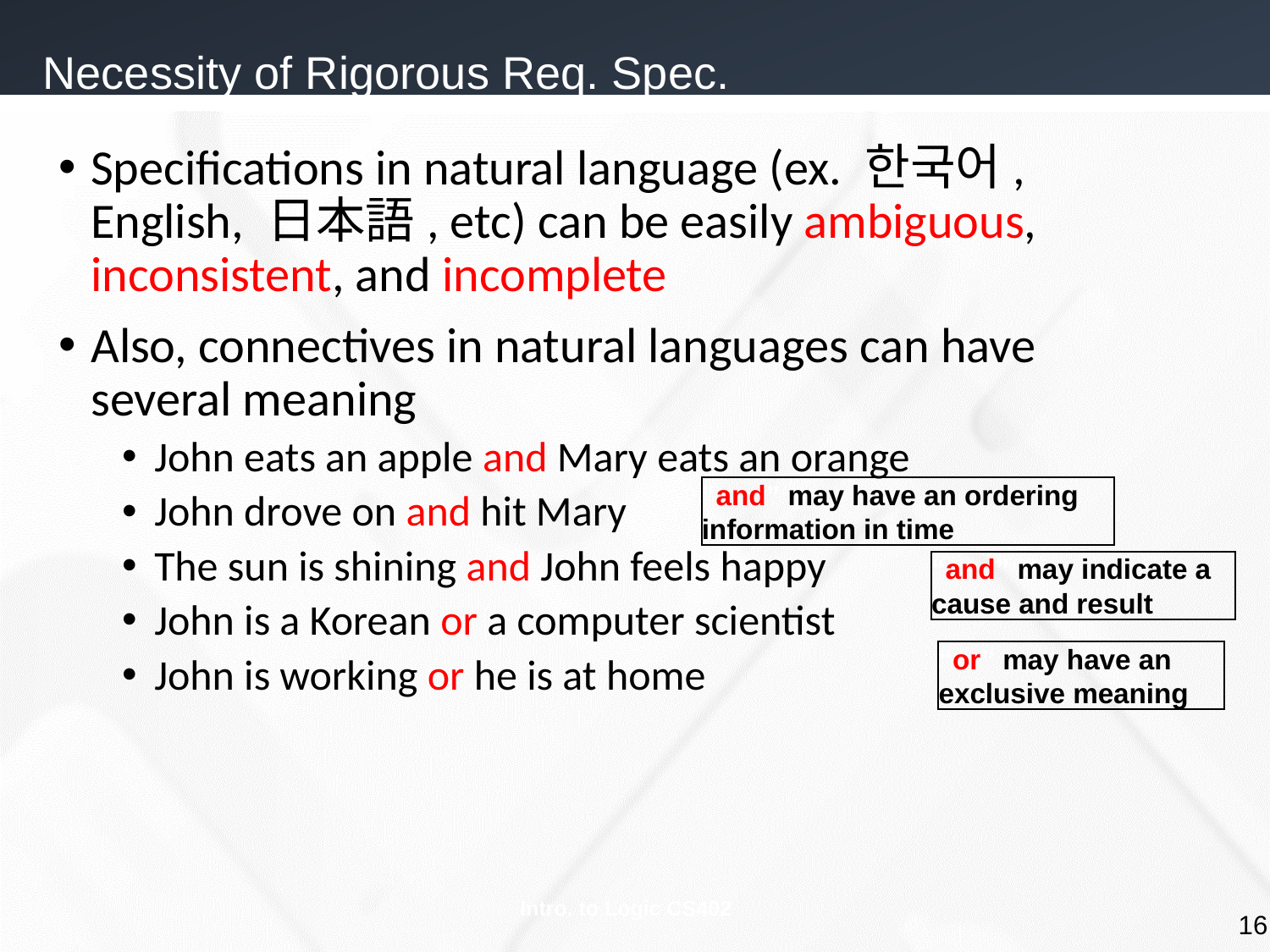

# Necessity of Rigorous Req. Spec.
Specifications in natural language (ex. 한국어, English, 日本語, etc) can be easily ambiguous, inconsistent, and incomplete
Also, connectives in natural languages can have several meaning
John eats an apple and Mary eats an orange
John drove on and hit Mary
The sun is shining and John feels happy
John is a Korean or a computer scientist
John is working or he is at home
“and” may have an ordering information in time
“and” may indicate a cause and result
“or” may have an exclusive meaning
Intro. to Logic CS402